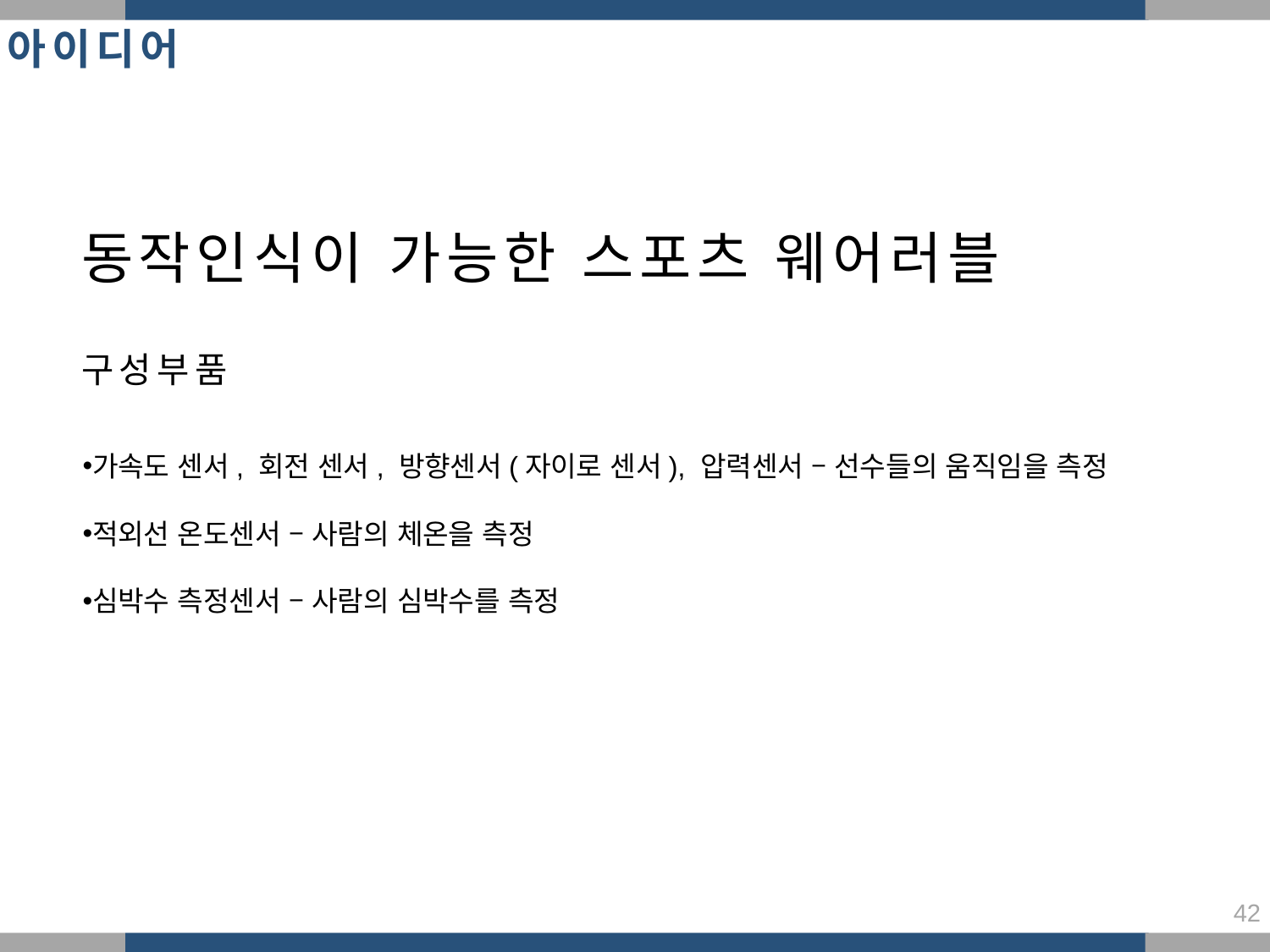

아이디어
동작인식이 가능한 스포츠 웨어러블
구성부품
가속도 센서, 회전 센서, 방향센서(자이로 센서), 압력센서 – 선수들의 움직임을 측정

적외선 온도센서 – 사람의 체온을 측정

심박수 측정센서 – 사람의 심박수를 측정
42